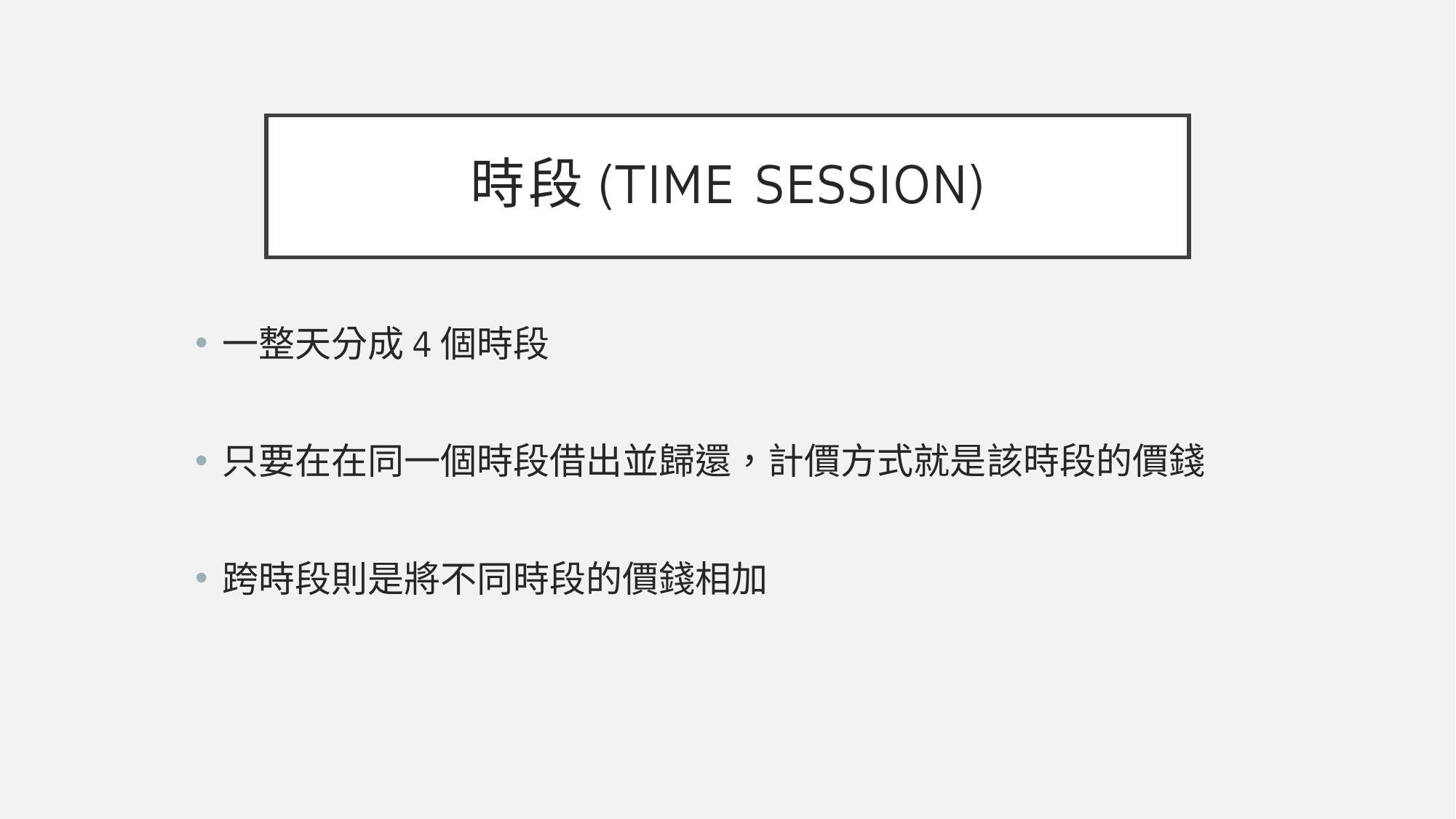

# 時段(time session)
一整天分成4個時段

只要在在同一個時段借出並歸還，計價方式就是該時段的價錢

跨時段則是將不同時段的價錢相加